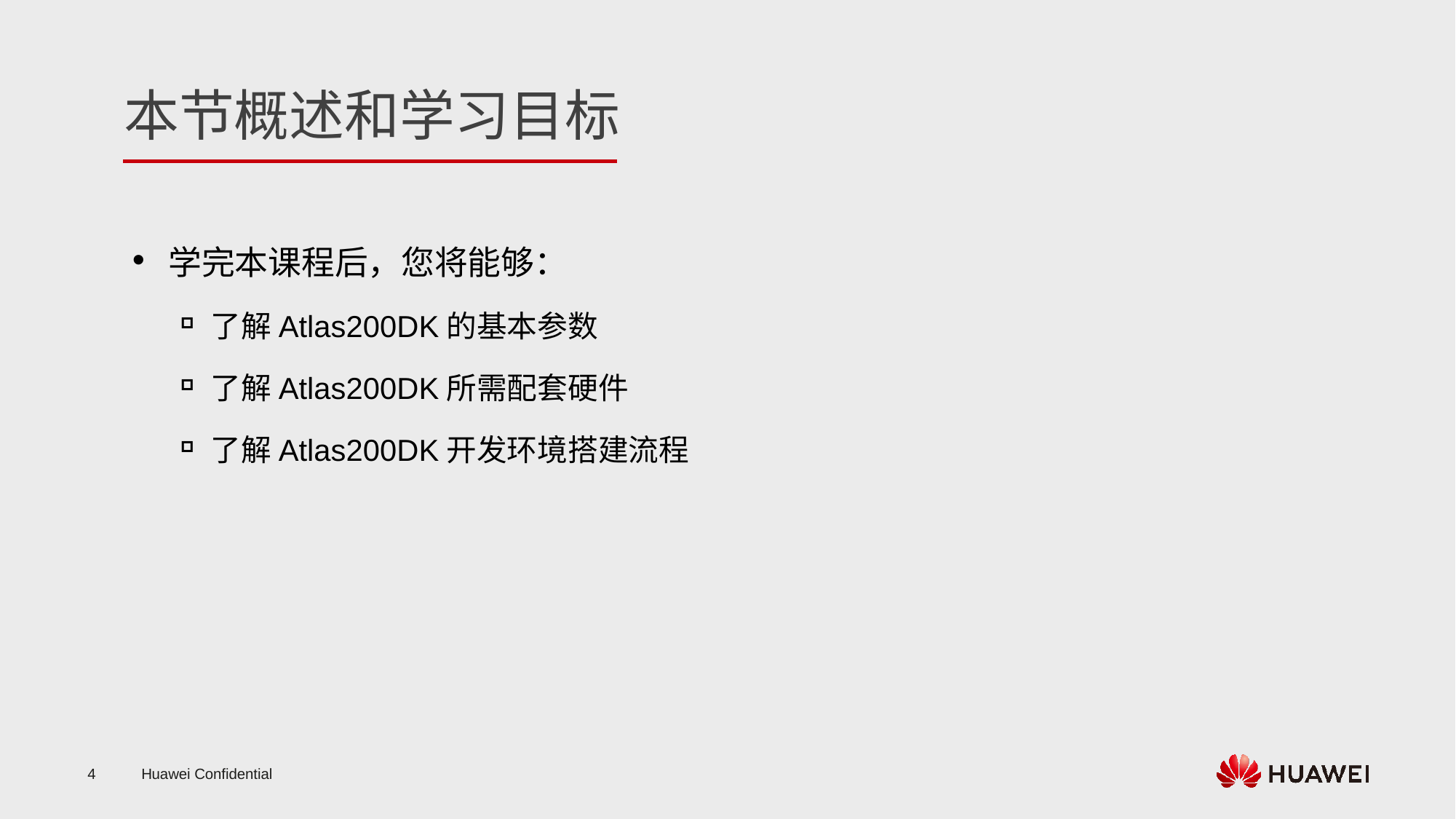

学完本课程后，您将能够：
了解Atlas200DK的基本参数
了解Atlas200DK所需配套硬件
了解Atlas200DK开发环境搭建流程